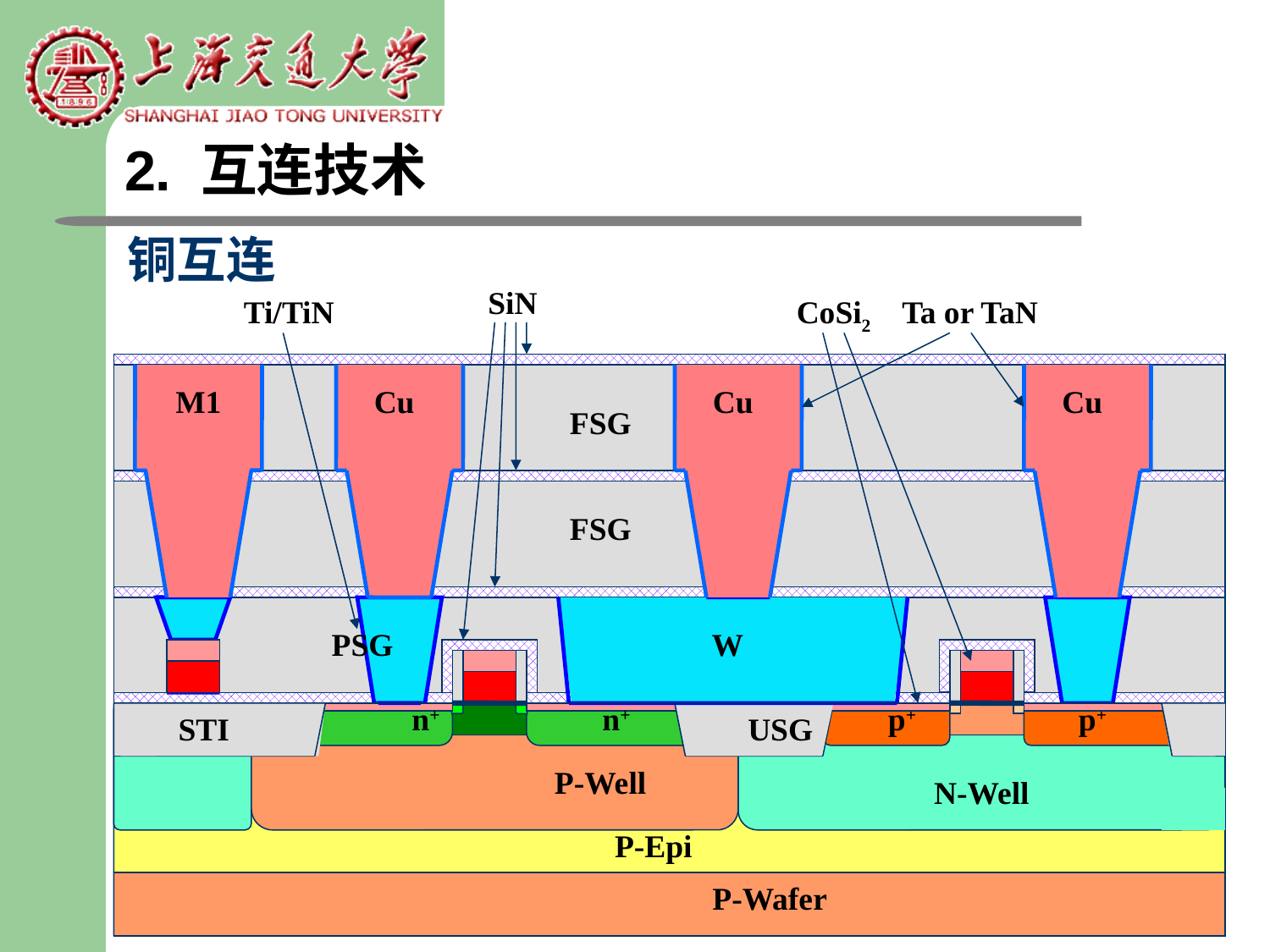

2. 互连技术
# 铜互连
SiN
Ti/TiN
CoSi2
Ta or TaN

M1
Cu
Cu
Cu
FSG

FSG

W

PSG
W

n+
n+
p+
p+

STI

USG

P-Well

N-Well

P-Epi

P-Wafer